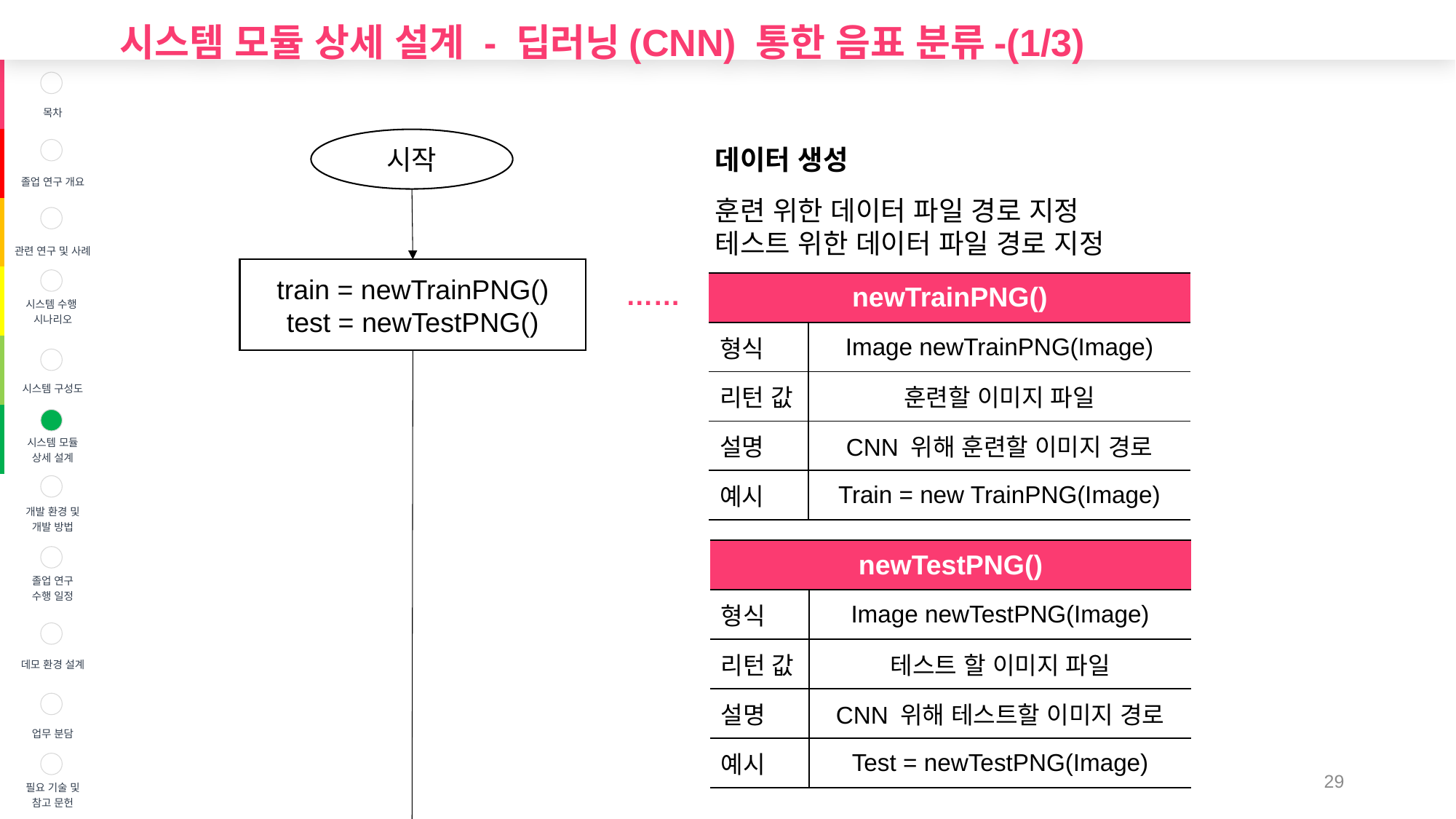

시스템 모듈 상세 설계 - 딥러닝(CNN) 통한 음표 분류-(1/3)
|  | 목차 |
| --- | --- |
|  | 졸업 연구 개요 |
|  | 관련 연구 및 사례 |
|  | 시스템 수행 시나리오 |
|  | 시스템 구성도 |
|  | 시스템 모듈 상세 설계 |
|  | 개발 환경 및 개발 방법 |
|  | 졸업 연구 수행 일정 |
|  | 데모 환경 설계 |
|  | 업무 분담 |
|  | 필요 기술 및 참고 문헌 |

시작
데이터 생성

훈련 위한 데이터 파일 경로 지정
테스트 위한 데이터 파일 경로 지정

train = newTrainPNG()
test = newTestPNG()

| newTrainPNG() |  |
| --- | --- |
| 형식 | Image newTrainPNG(Image) |
| 리턴 값 | 훈련할 이미지 파일 |
| 설명 | CNN 위해 훈련할 이미지 경로 |
| 예시 | Train = new TrainPNG(Image) |
……

| newTestPNG() |  |
| --- | --- |
| 형식 | Image newTestPNG(Image) |
| 리턴 값 | 테스트 할 이미지 파일 |
| 설명 | CNN 위해 테스트할 이미지 경로 |
| 예시 | Test = newTestPNG(Image) |

29